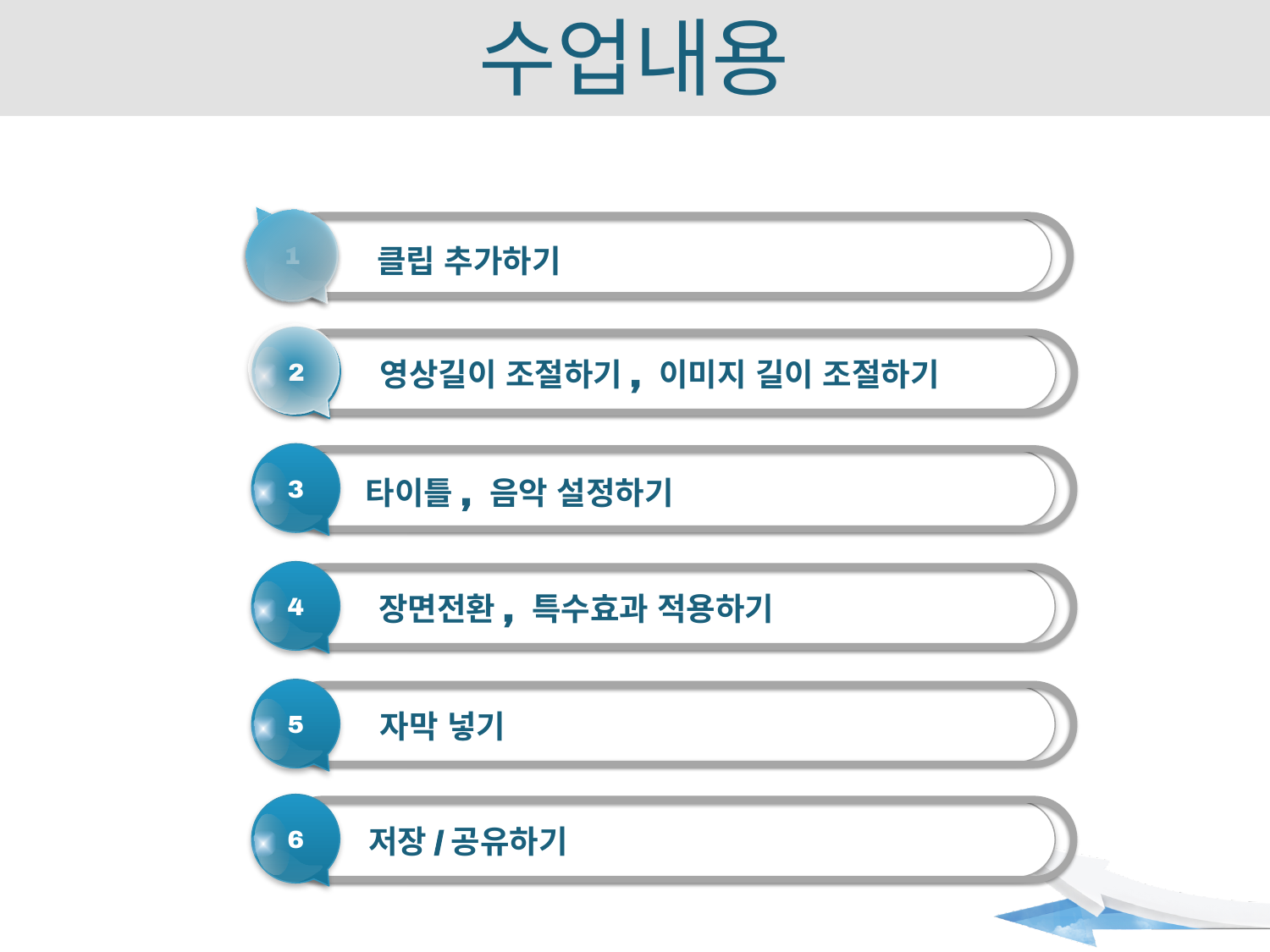

# 수업내용

1

 클립 추가하기

2

영상길이 조절하기, 이미지 길이 조절하기

3

타이틀, 음악 설정하기

4

장면전환, 특수효과 적용하기

5

자막 넣기

6

저장/공유하기